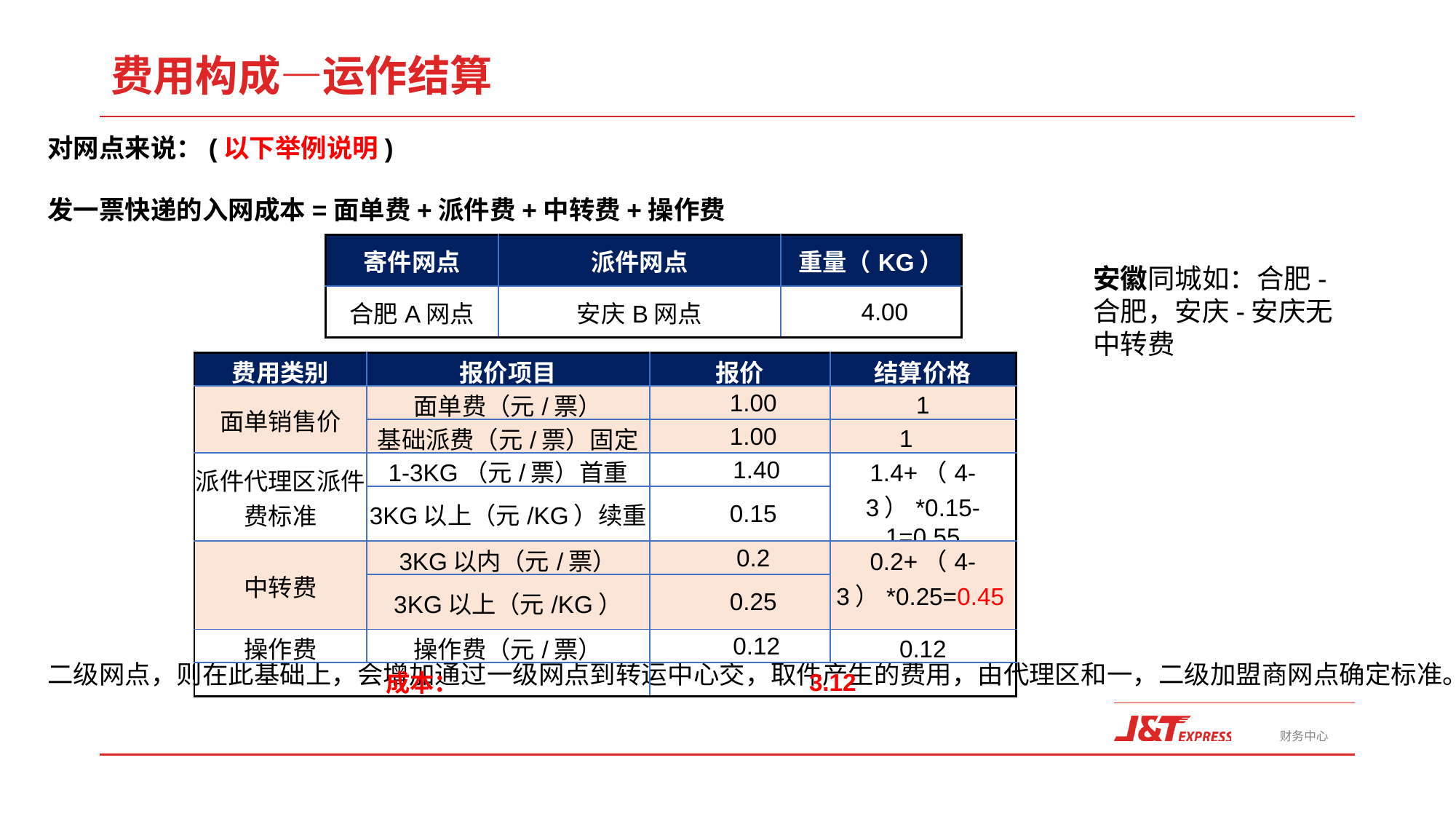

费用构成—运作结算
对网点来说：(以下举例说明)

发一票快递的入网成本=面单费+派件费+中转费+操作费

二级网点，则在此基础上，会增加通过一级网点到转运中心交，取件产生的费用，由代理区和一，二级加盟商网点确定标准。
| 寄件网点 | 派件网点 | 重量（KG） |
| --- | --- | --- |
| 合肥A网点 | 安庆B网点 | 4.00 |
安徽同城如：合肥-合肥，安庆-安庆无中转费
| 费用类别 | 报价项目 | 报价 | 结算价格 |
| --- | --- | --- | --- |
| 面单销售价 | 面单费（元/票） | 1.00 | 1 |
|  | 基础派费（元/票）固定 | 1.00 | 1 |
| 派件代理区派件费标准 | 1-3KG（元/票）首重 | 1.40 | 1.4+（4-3）\*0.15-1=0.55 |
|  | 3KG以上（元/KG）续重 | 0.15 |  |
| 中转费 | 3KG以内（元/票） | 0.2 | 0.2+（4-3）\*0.25=0.45 |
|  | 3KG以上（元/KG） | 0.25 |  |
| 操作费 | 操作费（元/票） | 0.12 | 0.12 |
| 成本： |  | 3.12 |  |